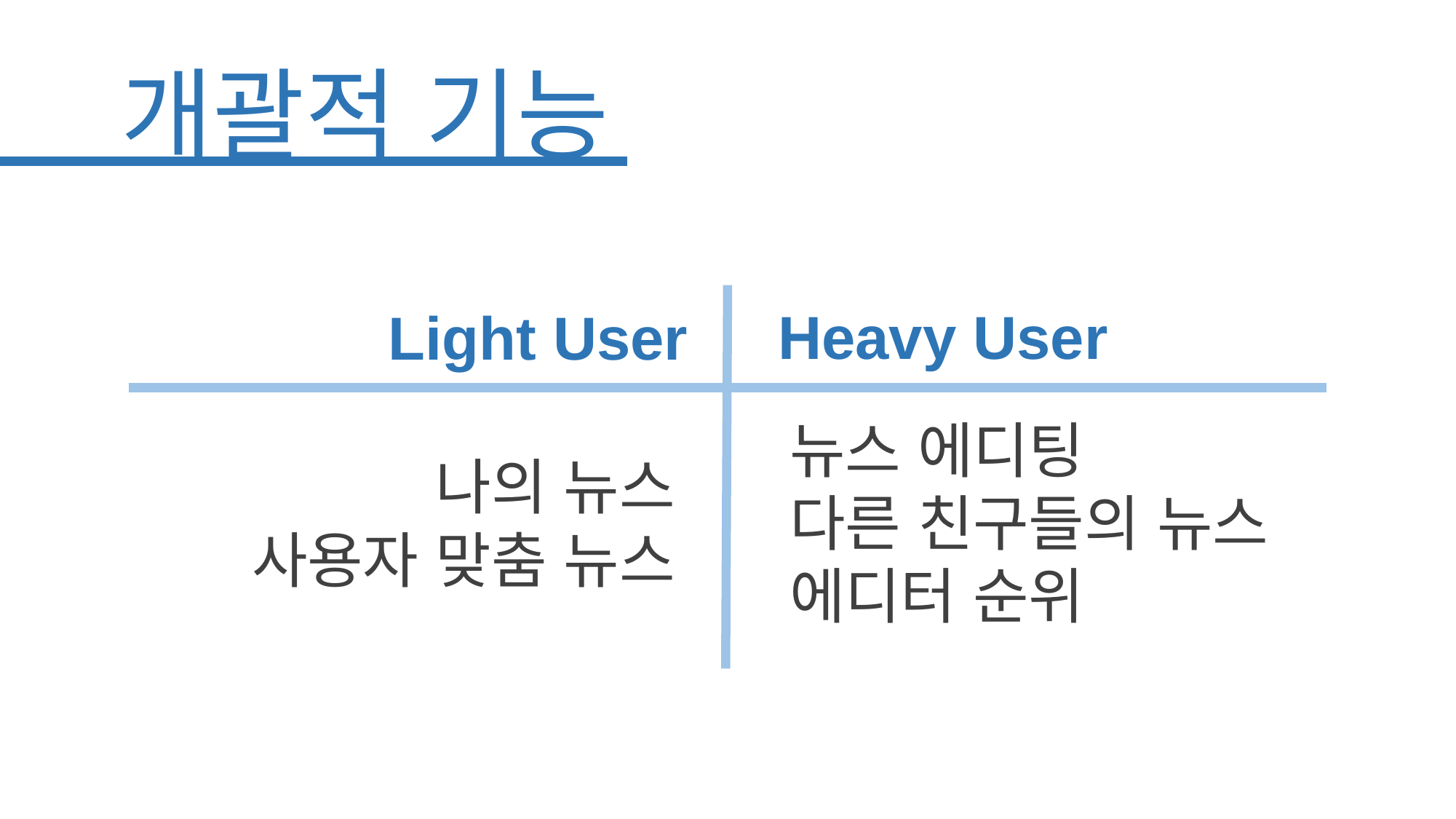

개괄적 기능
Heavy User
Light User
뉴스 에디팅
다른 친구들의 뉴스
에디터 순위
나의 뉴스
사용자 맞춤 뉴스